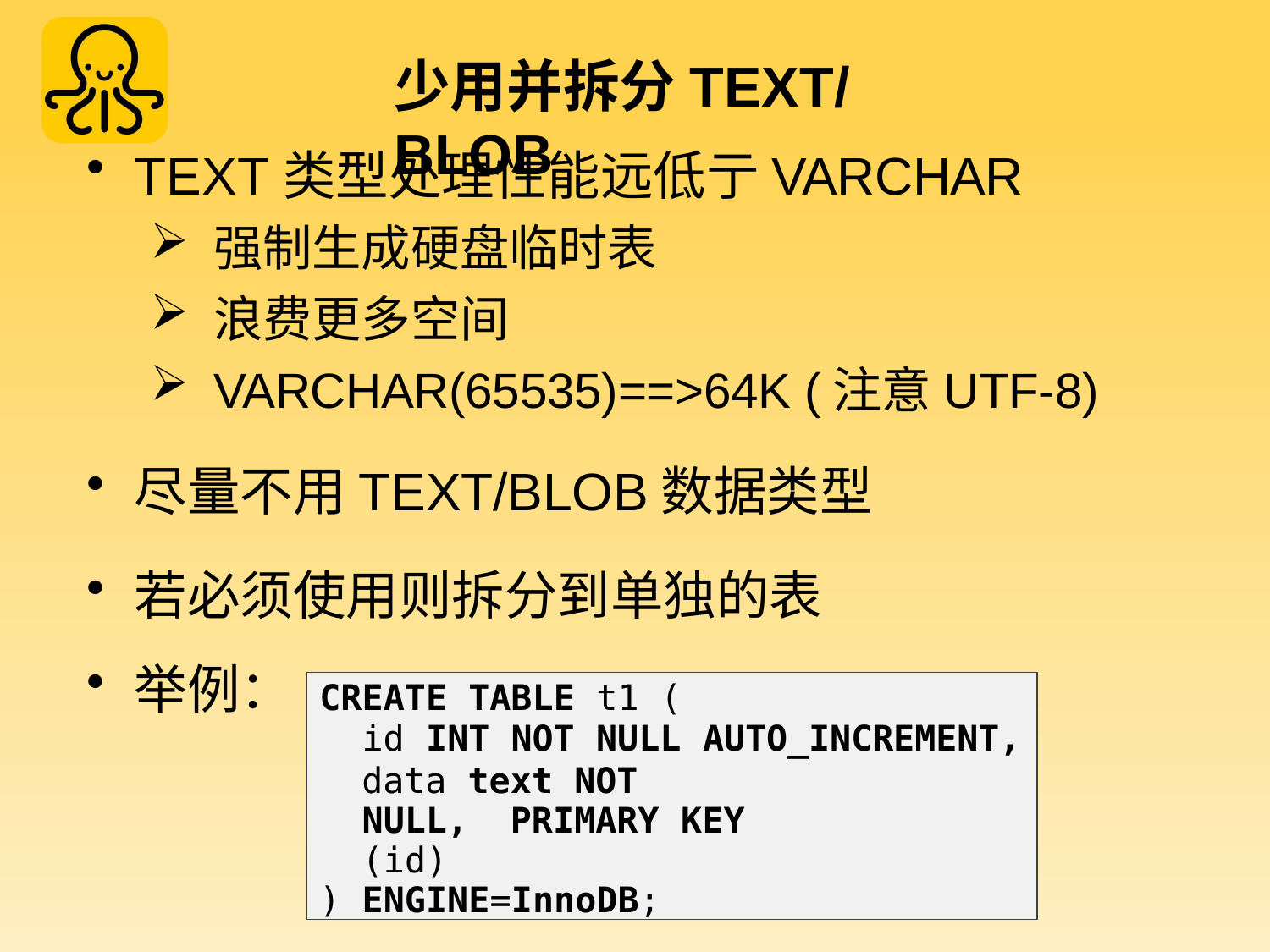

# 少用并拆分TEXT/BLOB
TEXT类型处理性能远低亍VARCHAR
强制生成硬盘临时表
浪费更多空间
VARCHAR(65535)==>64K (注意UTF-8)
尽量不用TEXT/BLOB数据类型
若必须使用则拆分到单独的表
举例：
CREATE TABLE t1 (
id INT NOT NULL AUTO_INCREMENT,
data text NOT NULL,  PRIMARY KEY (id)
) ENGINE=InnoDB;